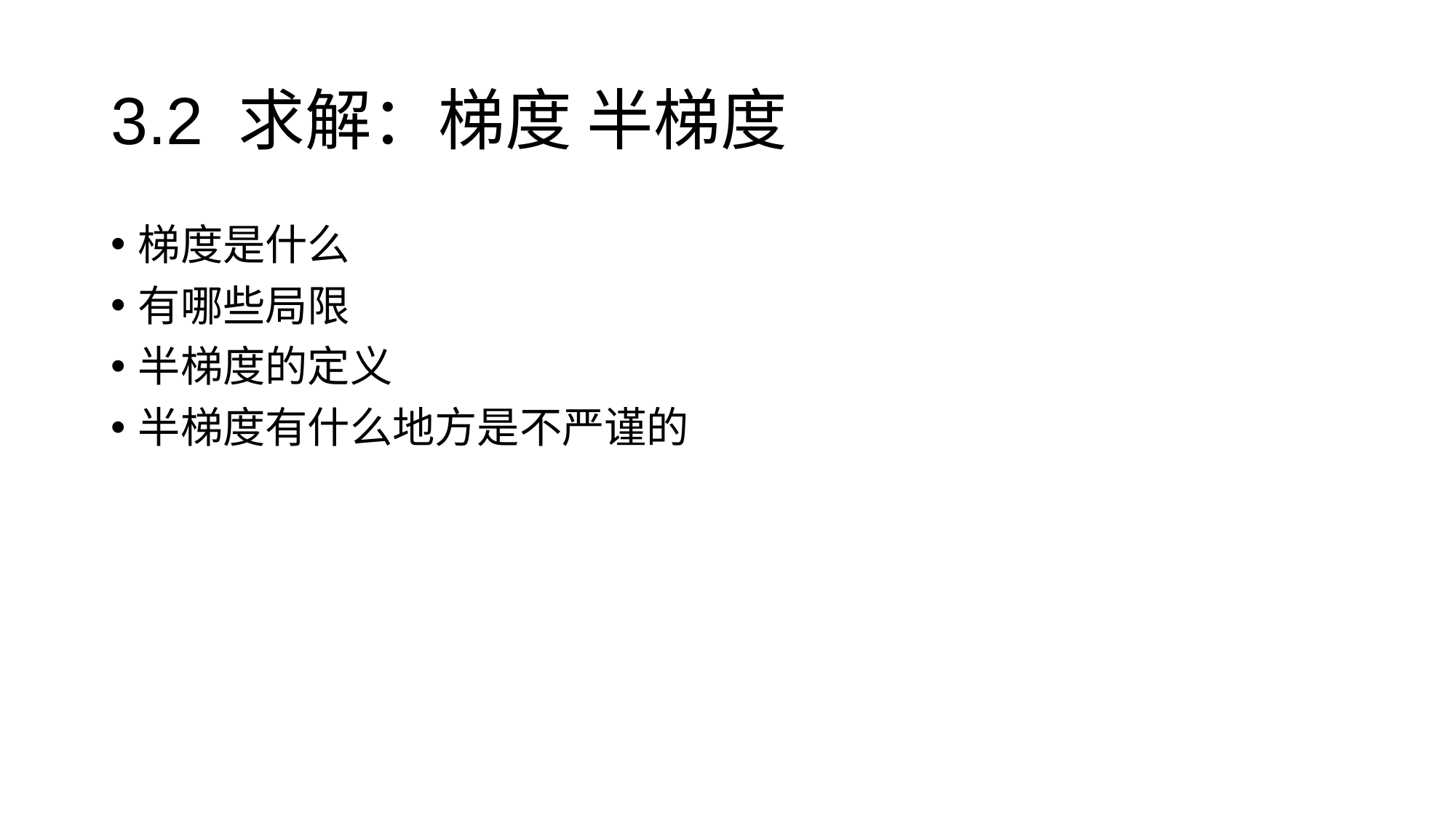

# 3.2 求解：梯度 半梯度
梯度是什么
有哪些局限
半梯度的定义
半梯度有什么地方是不严谨的